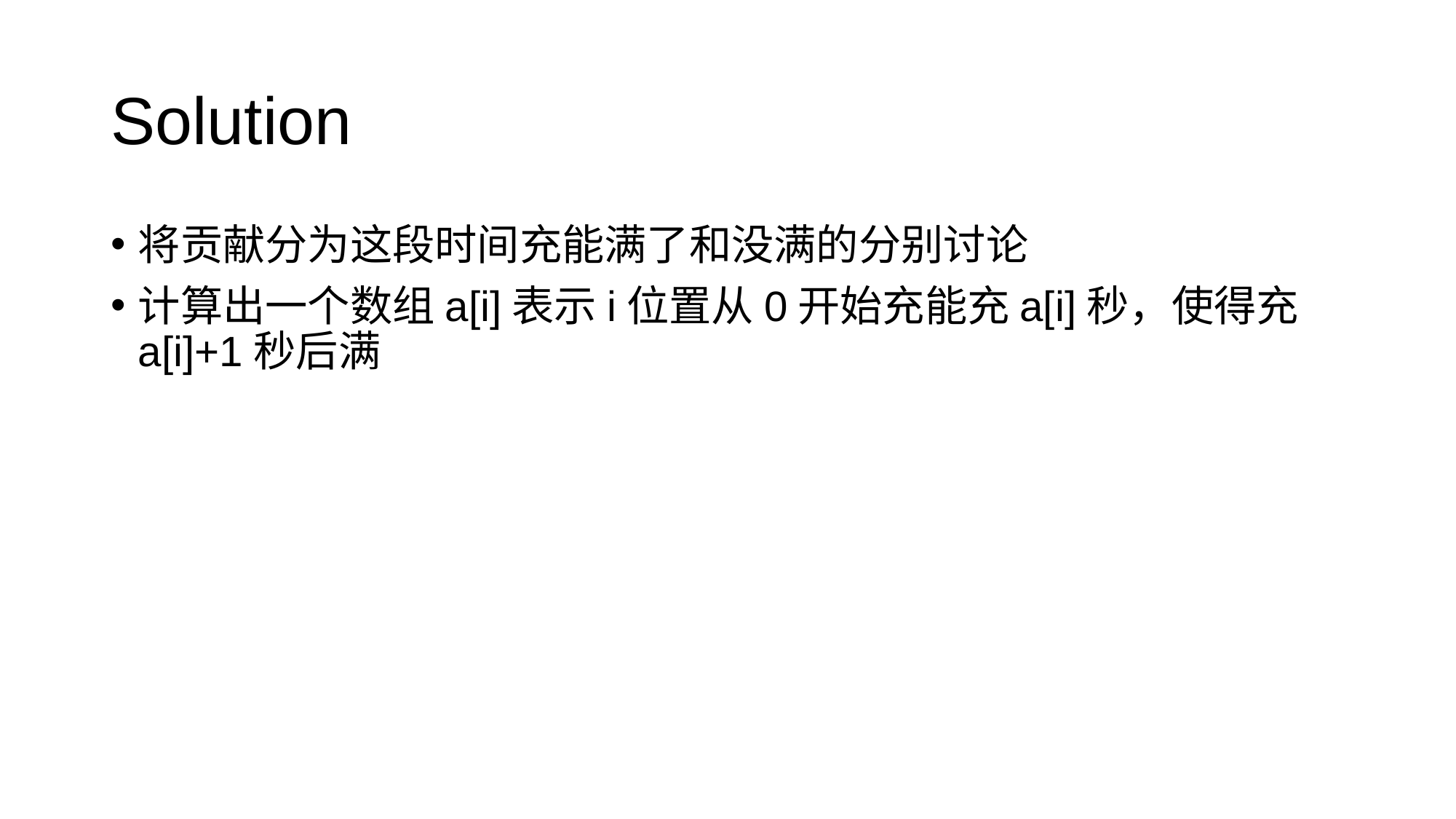

# Solution
将贡献分为这段时间充能满了和没满的分别讨论
计算出一个数组a[i]表示i位置从0开始充能充a[i]秒，使得充a[i]+1秒后满